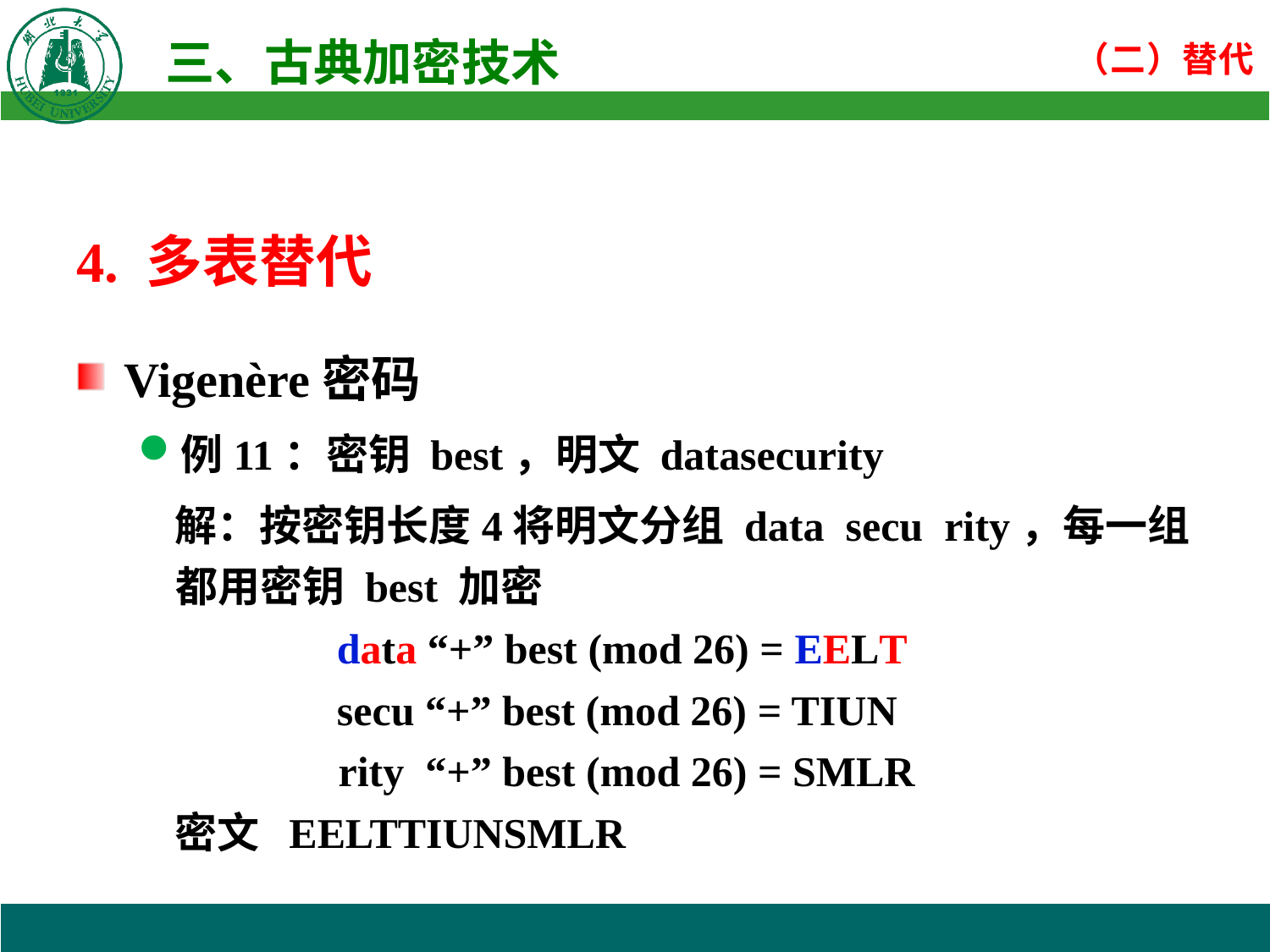

4. 多表替代
Vigenère密码
例11：密钥 best，明文 datasecurity
解：按密钥长度4将明文分组 data  secu  rity，每一组都用密钥 best 加密
data “+” best (mod 26) = EELT
secu “+” best (mod 26) = TIUN
rity  “+” best (mod 26) = SMLR
密文  EELTTIUNSMLR